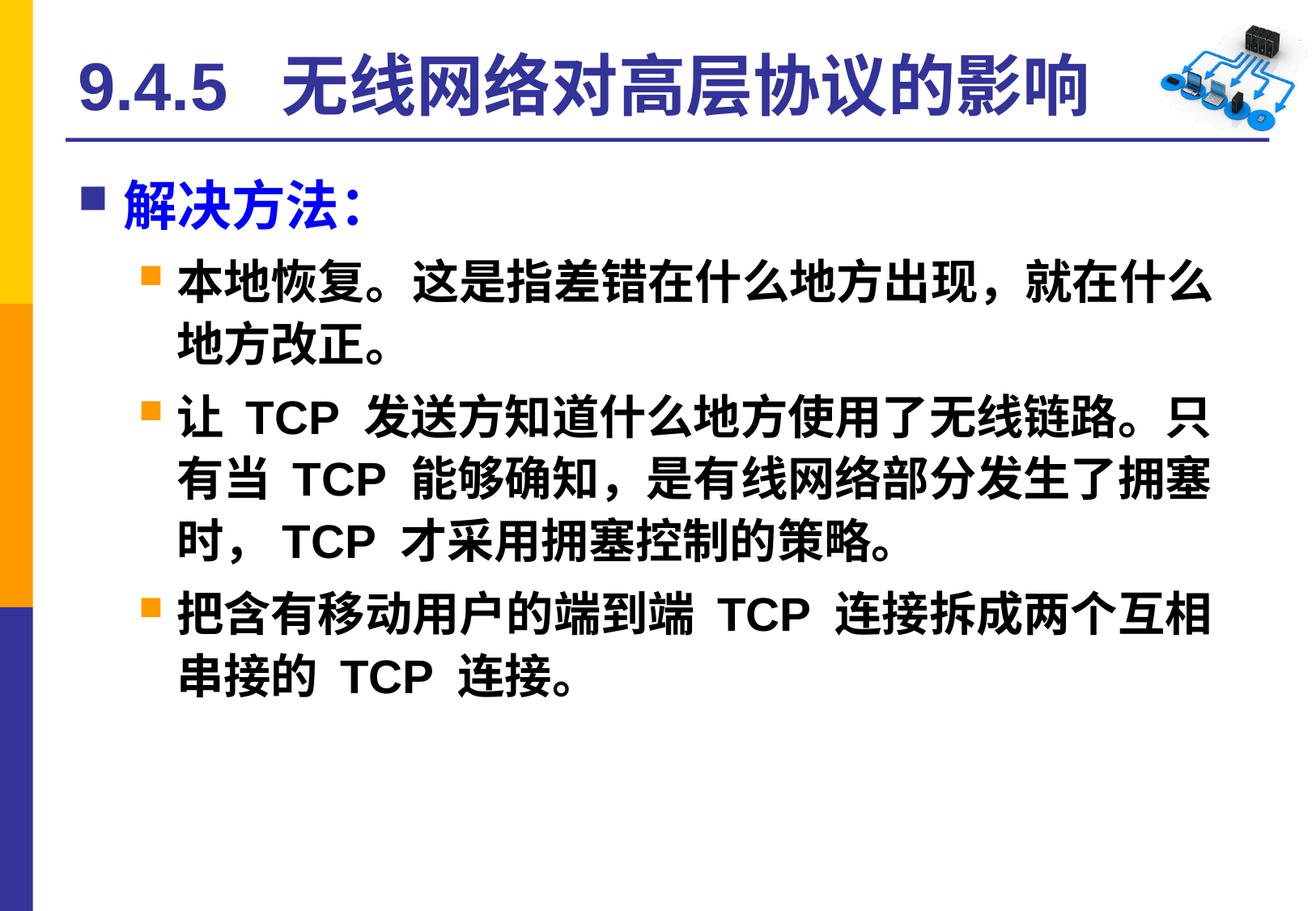

# 9.4.5  无线网络对高层协议的影响
解决方法：
本地恢复。这是指差错在什么地方出现，就在什么地方改正。
让 TCP 发送方知道什么地方使用了无线链路。只有当 TCP 能够确知，是有线网络部分发生了拥塞时，TCP 才采用拥塞控制的策略。
把含有移动用户的端到端 TCP 连接拆成两个互相串接的 TCP 连接。